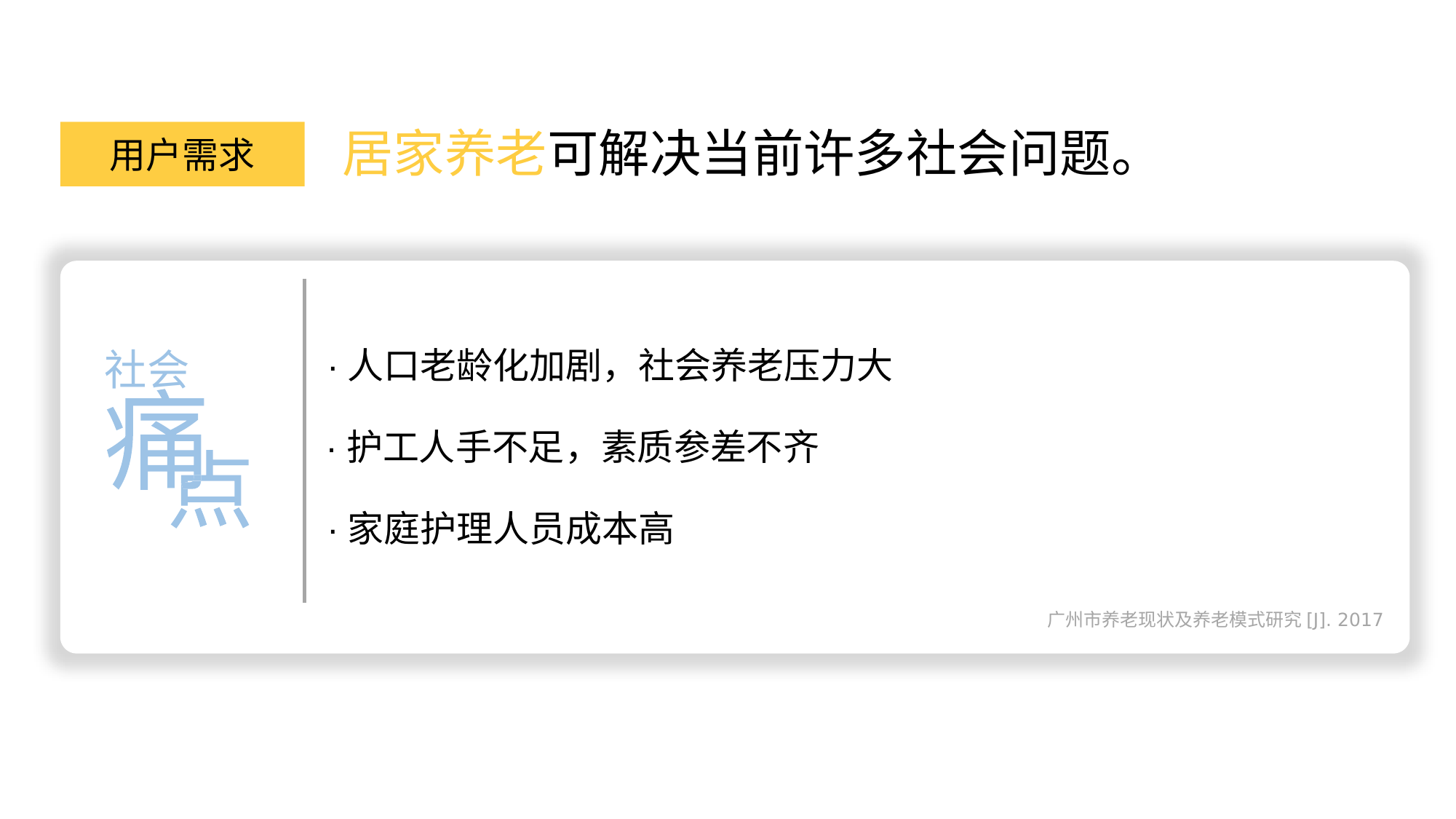

居家养老可解决当前许多社会问题。
用户需求

 ·人口老龄化加剧，社会养老压力大
社会

 ·护工人手不足，素质参差不齐

 ·家庭护理人员成本高

广州市养老现状及养老模式研究[J]. 2017